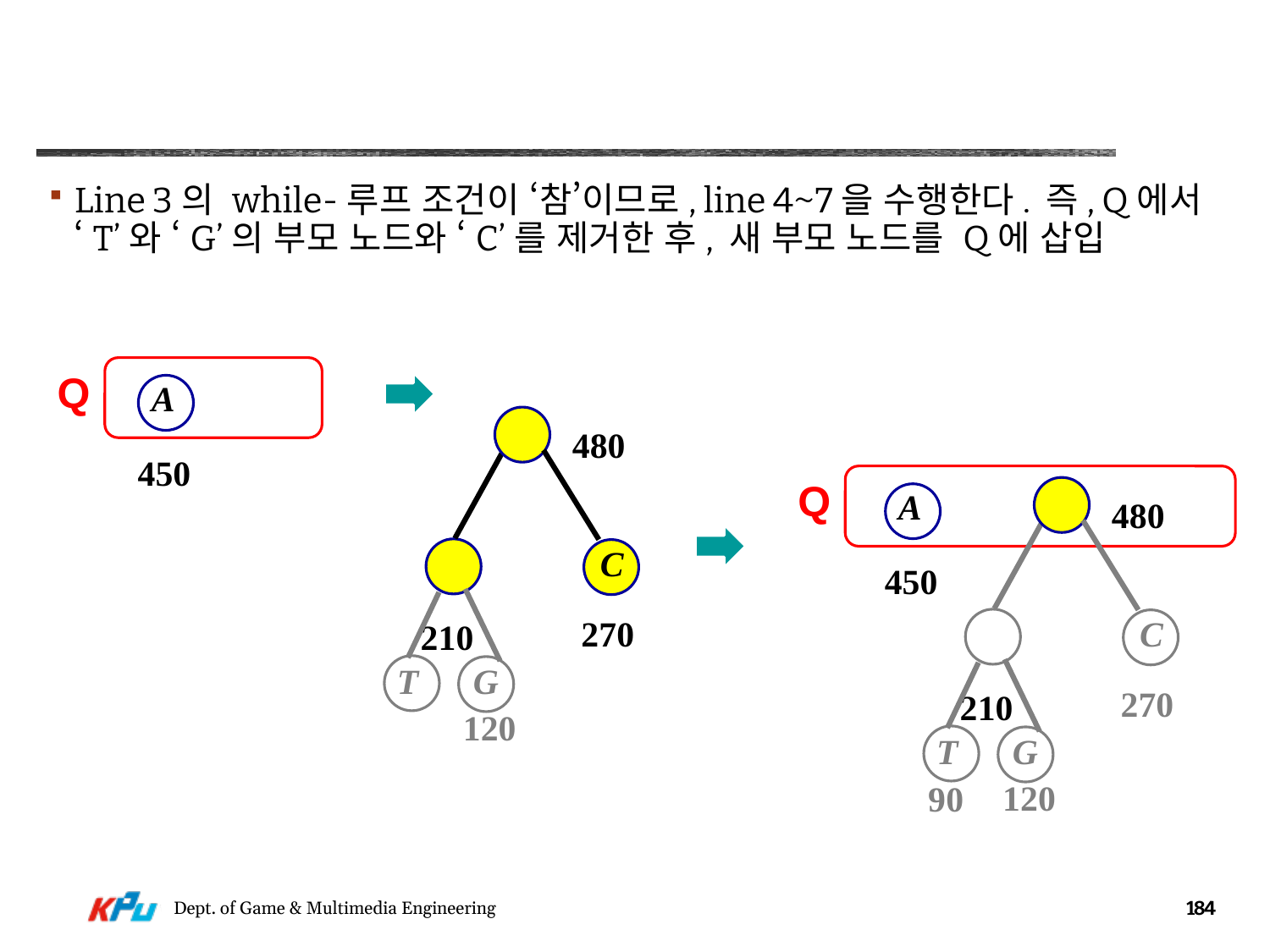

#
Line 3의 while-루프 조건이 ‘참’이므로, line 4~7을 수행한다. 즉, Q에서 ‘T’와 ‘G’의 부모 노드와 ‘C’를 제거한 후, 새 부모 노드를 Q에 삽입

Q
A

450

480

C

270
210
T
G

120

Q

A

480

450
C

270
210
T
G

120
90

Dept. of Game & Multimedia Engineering
184